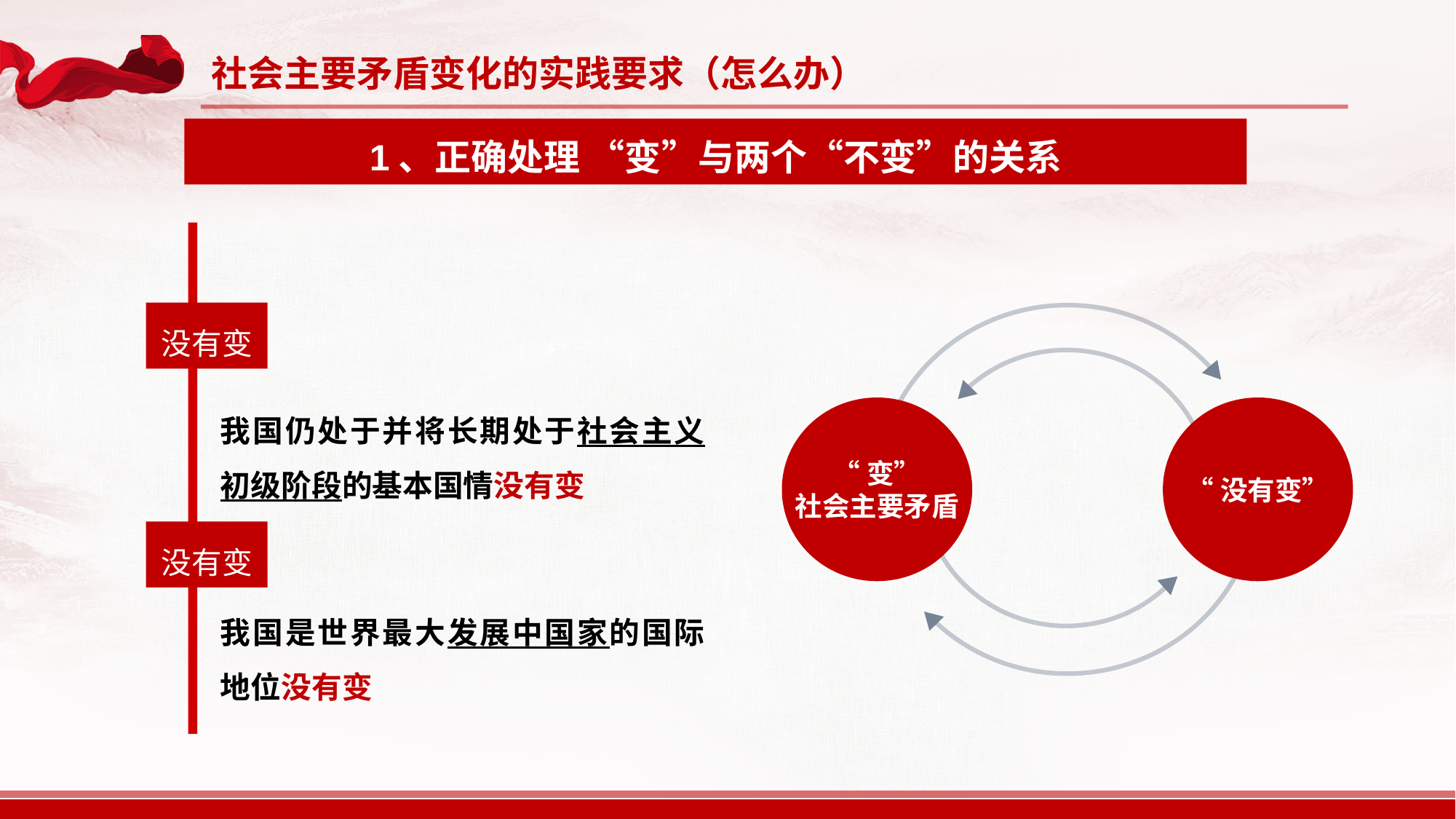

社会主要矛盾变化的实践要求（怎么办）
1、正确处理 “变”与两个“不变”的关系

没有变

“变”
社会主要矛盾
“没有变”

我国仍处于并将长期处于社会主义初级阶段的基本国情没有变
没有变
我国是世界最大发展中国家的国际地位没有变